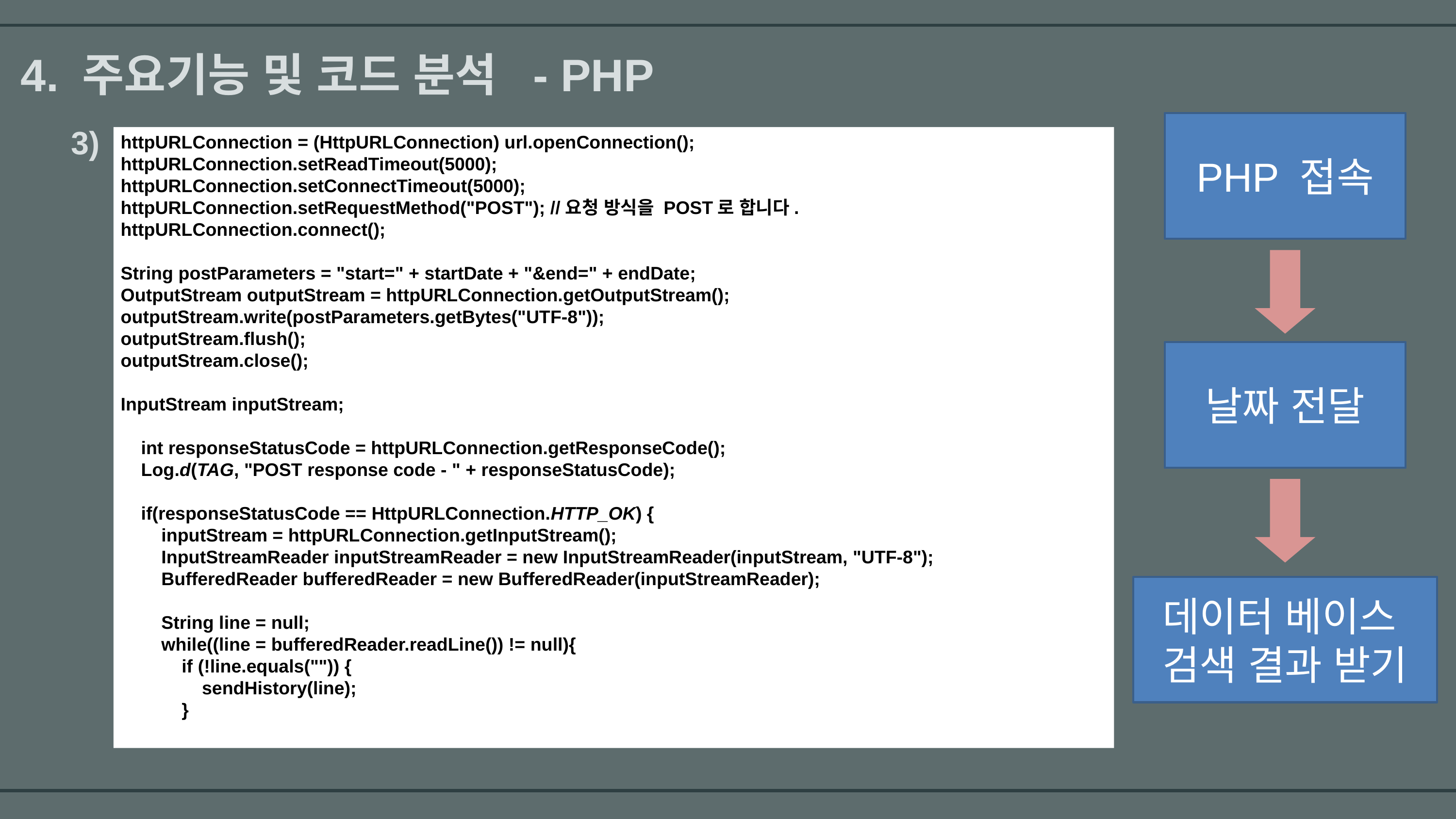

4. 주요기능 및 코드 분석  - PHP
    3)
httpURLConnection = (HttpURLConnection) url.openConnection();
httpURLConnection.setReadTimeout(5000);
httpURLConnection.setConnectTimeout(5000);
httpURLConnection.setRequestMethod("POST"); //요청 방식을 POST로 합니다.
httpURLConnection.connect();
String postParameters = "start=" + startDate + "&end=" + endDate;
OutputStream outputStream = httpURLConnection.getOutputStream();
outputStream.write(postParameters.getBytes("UTF-8"));
outputStream.flush();
outputStream.close();
InputStream inputStream;
    int responseStatusCode = httpURLConnection.getResponseCode();
    Log.d(TAG, "POST response code - " + responseStatusCode);
    if(responseStatusCode == HttpURLConnection.HTTP_OK) {
        inputStream = httpURLConnection.getInputStream();
        InputStreamReader inputStreamReader = new InputStreamReader(inputStream, "UTF-8");
        BufferedReader bufferedReader = new BufferedReader(inputStreamReader);
        String line = null;
        while((line = bufferedReader.readLine()) != null){
            if (!line.equals("")) {
                sendHistory(line);
            }
PHP 접속

날짜 전달

데이터 베이스
검색 결과 받기